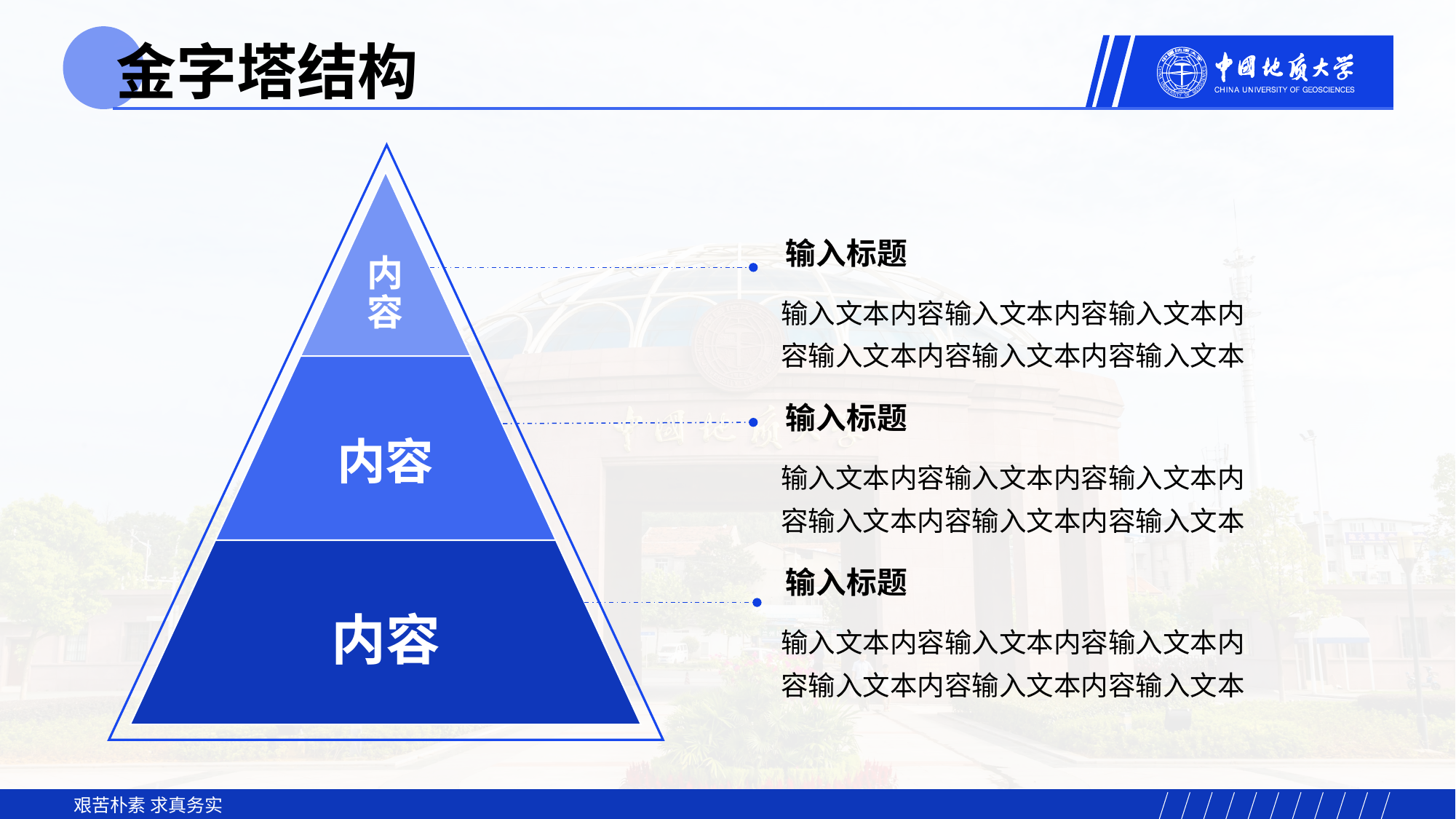

金字塔结构

内容
内容
内容
输入标题
输入文本内容输入文本内容输入文本内容输入文本内容输入文本内容输入文本
输入标题
输入文本内容输入文本内容输入文本内容输入文本内容输入文本内容输入文本
输入标题
输入文本内容输入文本内容输入文本内容输入文本内容输入文本内容输入文本